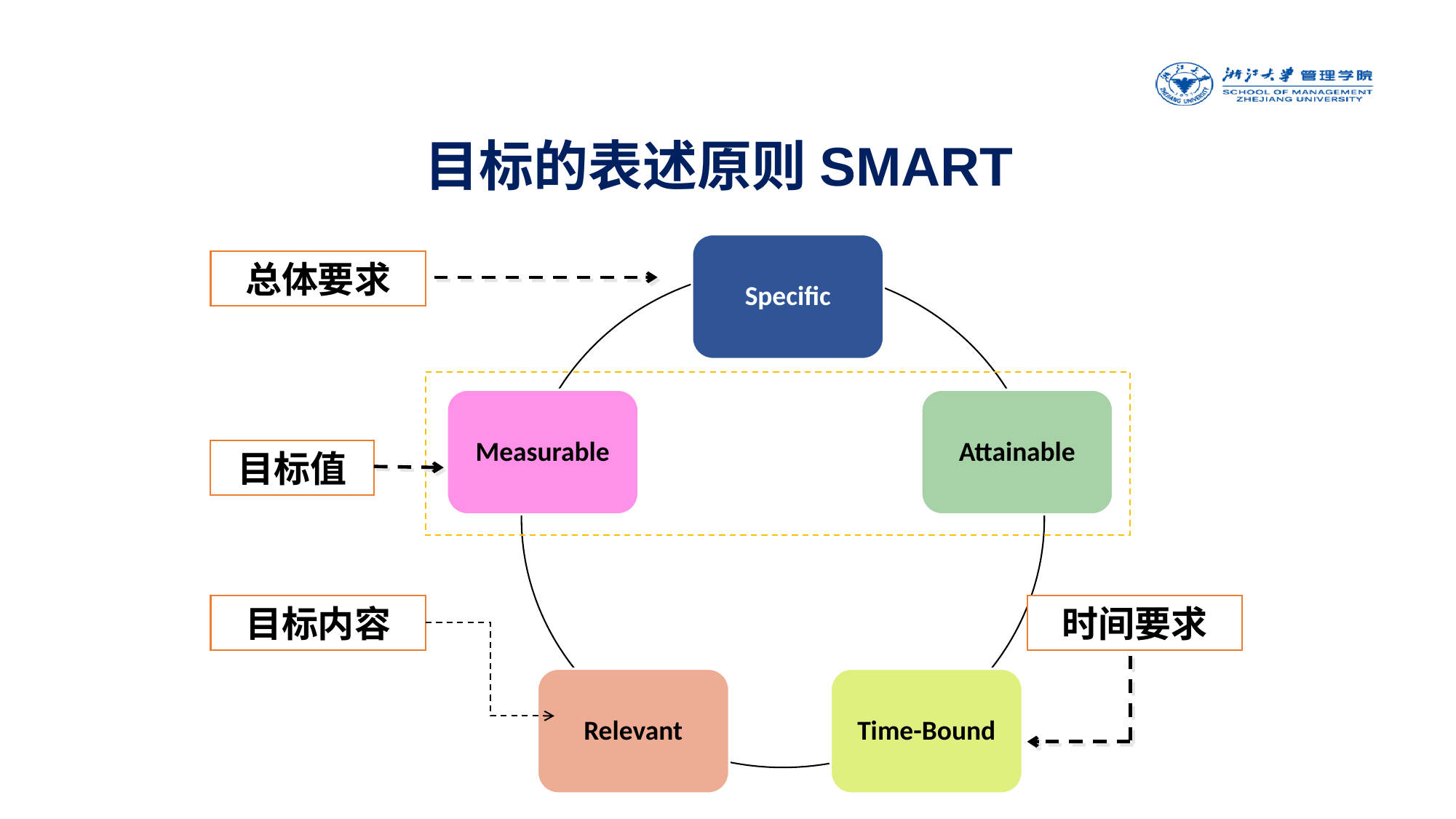

目标的表述原则SMART
Specific
总体要求

Measurable
Attainable
目标值
目标内容
时间要求
Time-Bound
Relevant